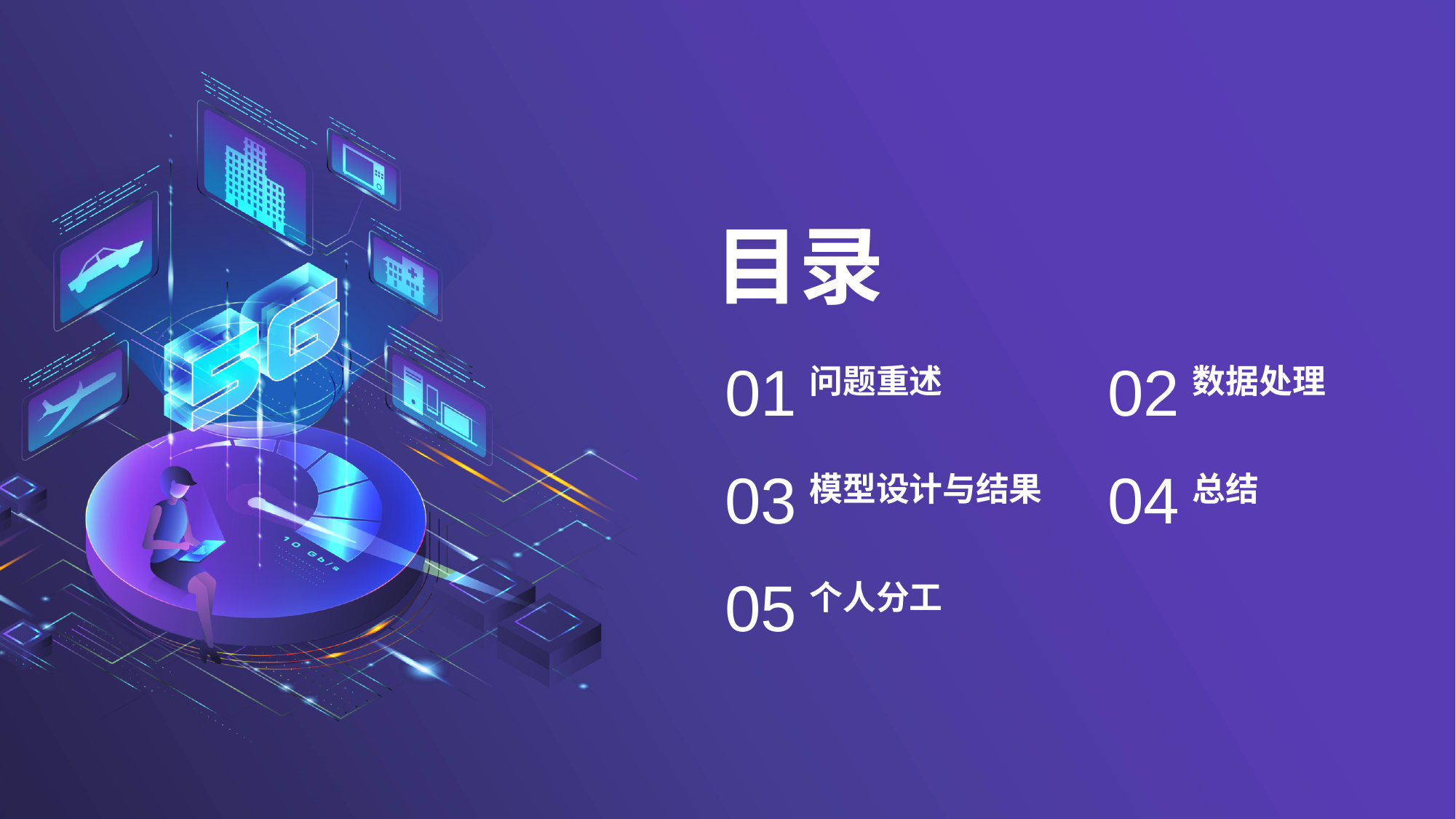

目录
01
问题重述
02
数据处理
03
模型设计与结果
04
总结
05
个人分工